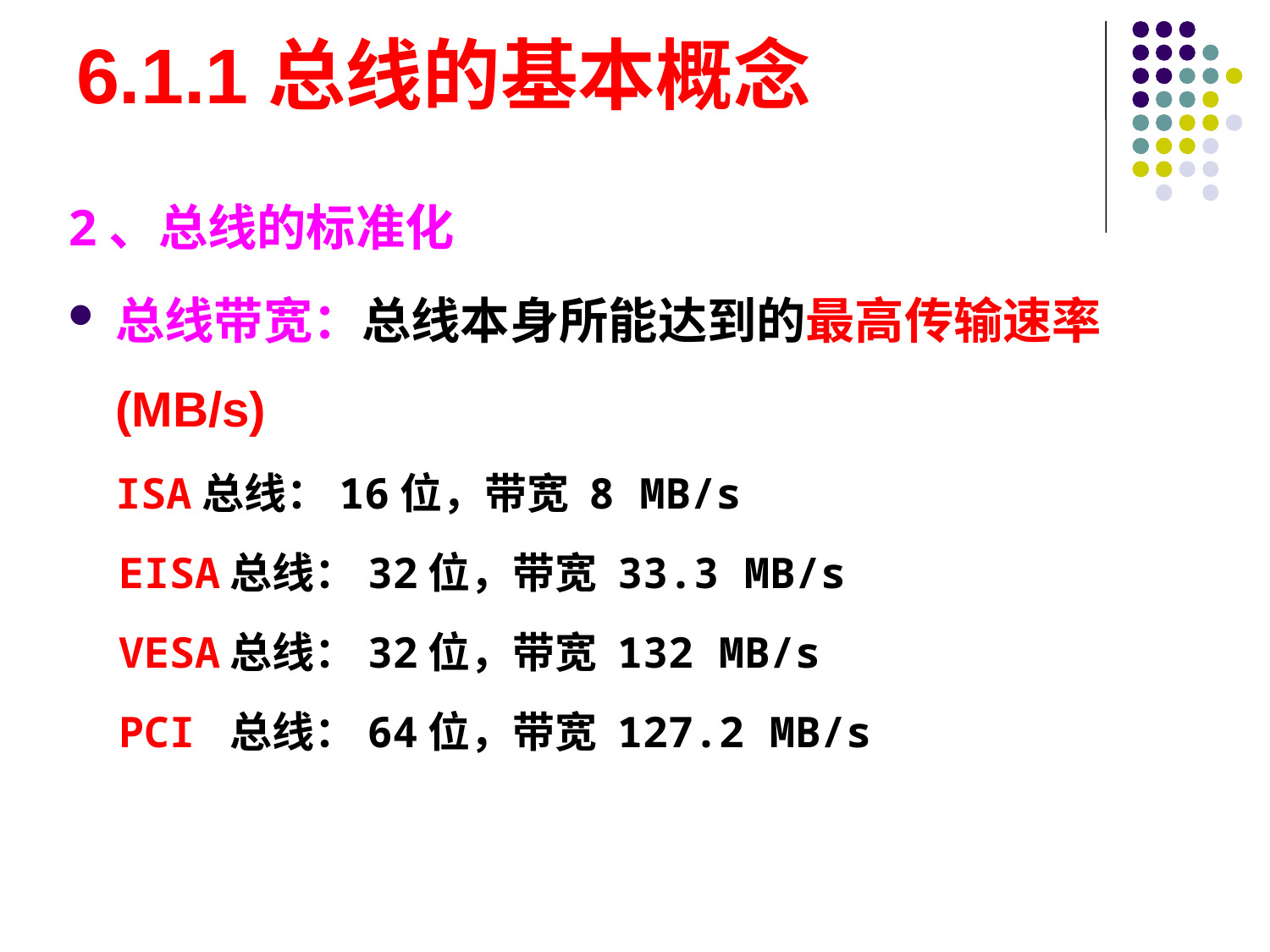

# 6.1.1总线的基本概念
2、总线的标准化
总线带宽：总线本身所能达到的最高传输速率(MB/s)
ISA总线：16位，带宽 8 MB/s
  EISA总线：32位，带宽 33.3 MB/s
  VESA总线：32位，带宽 132 MB/s
  PCI 总线：64位，带宽 127.2 MB/s

7